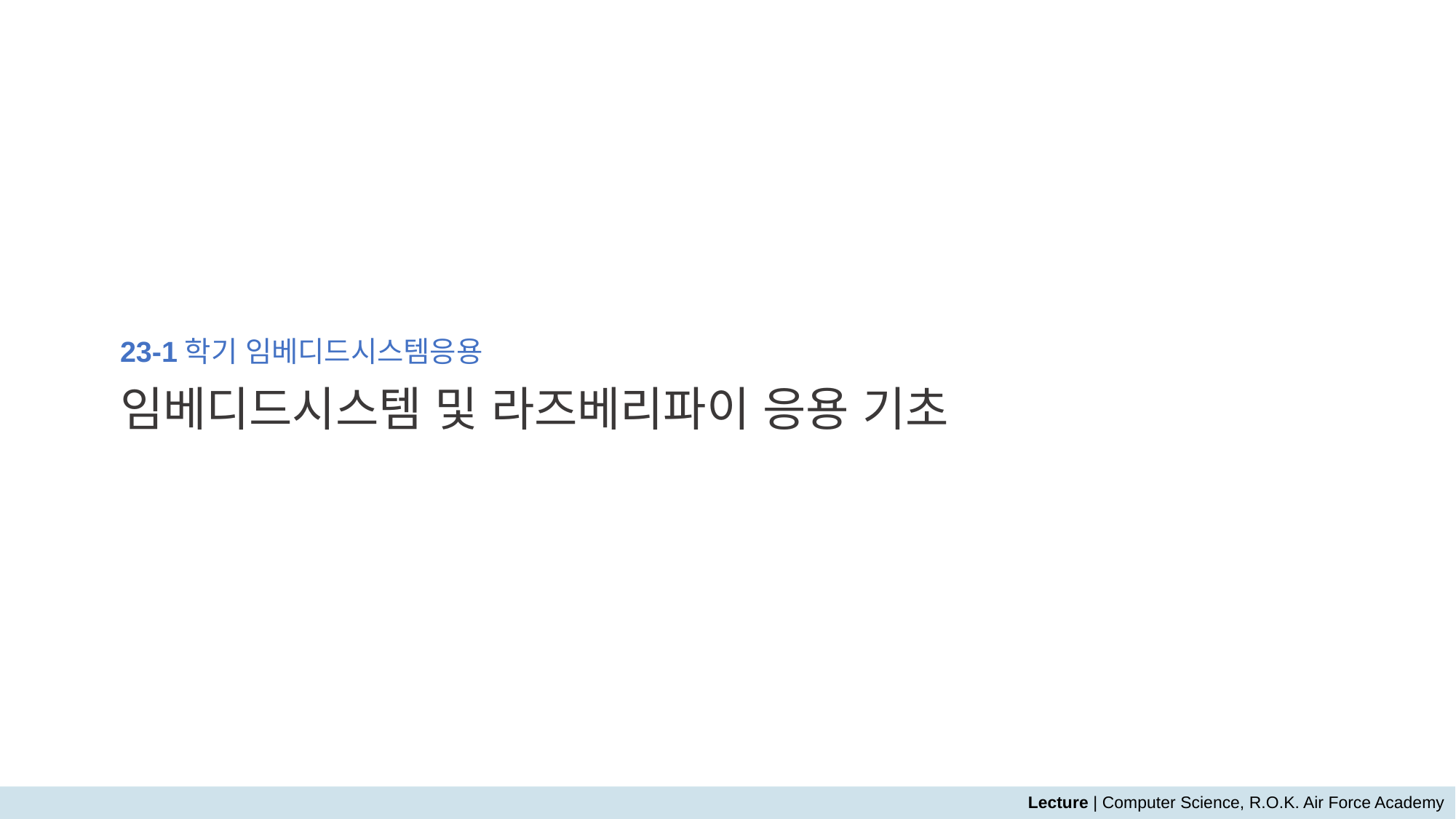

# 23-1학기 임베디드시스템응용 임베디드시스템 및 라즈베리파이 응용 기초
Lecture | Computer Science, R.O.K. Air Force Academy